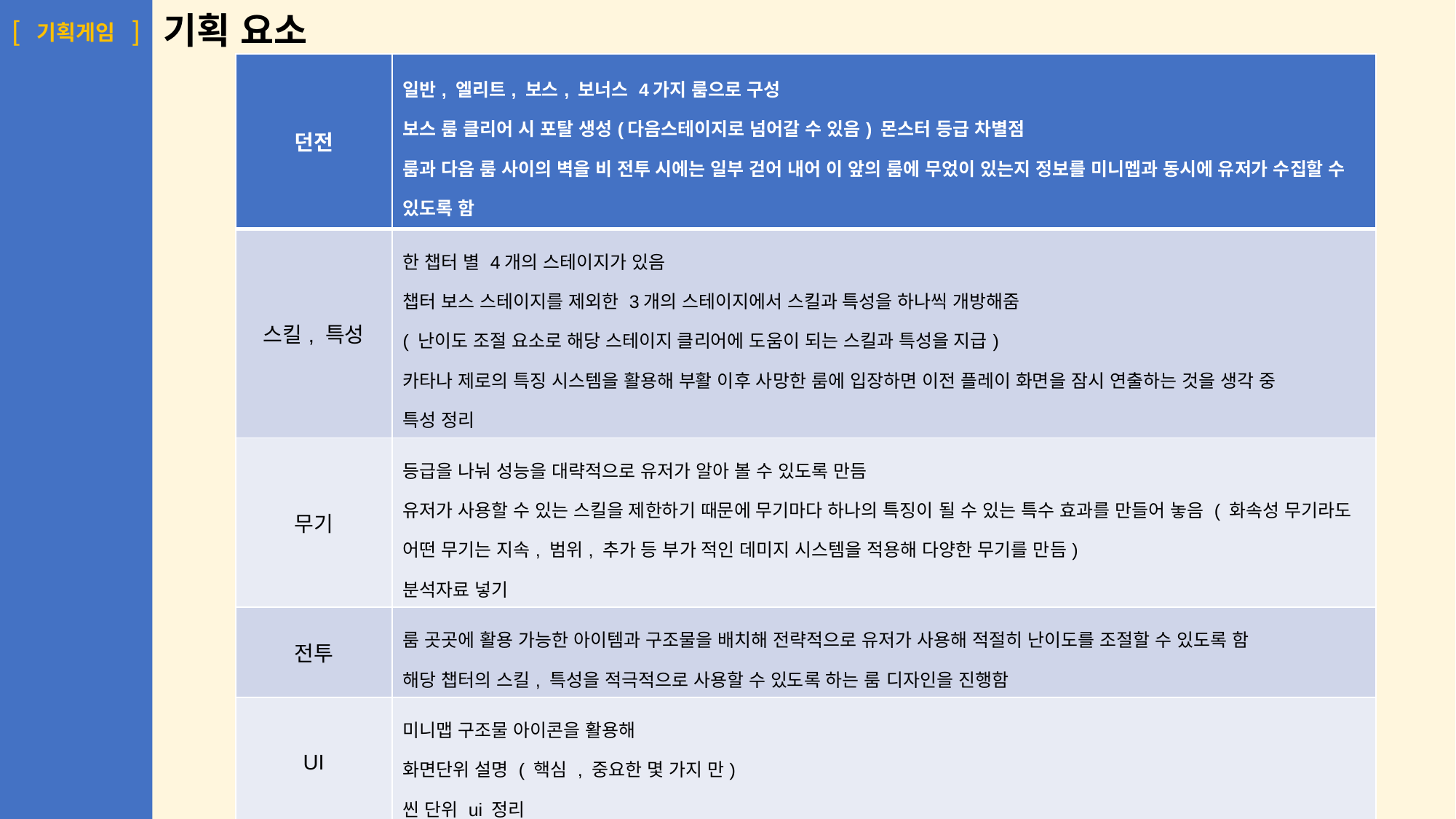

# 기획 요소
| 던전 | 일반, 엘리트, 보스, 보너스 4가지 룸으로 구성 보스 룸 클리어 시 포탈 생성(다음스테이지로 넘어갈 수 있음) 몬스터 등급 차별점 룸과 다음 룸 사이의 벽을 비 전투 시에는 일부 걷어 내어 이 앞의 룸에 무었이 있는지 정보를 미니멥과 동시에 유저가 수집할 수 있도록 함 |
| --- | --- |
| 스킬, 특성 | 한 챕터 별 4개의 스테이지가 있음 챕터 보스 스테이지를 제외한 3개의 스테이지에서 스킬과 특성을 하나씩 개방해줌 ( 난이도 조절 요소로 해당 스테이지 클리어에 도움이 되는 스킬과 특성을 지급) 카타나 제로의 특징 시스템을 활용해 부활 이후 사망한 룸에 입장하면 이전 플레이 화면을 잠시 연출하는 것을 생각 중 특성 정리 |
| 무기 | 등급을 나눠 성능을 대략적으로 유저가 알아 볼 수 있도록 만듬 유저가 사용할 수 있는 스킬을 제한하기 때문에 무기마다 하나의 특징이 될 수 있는 특수 효과를 만들어 놓음 ( 화속성 무기라도 어떤 무기는 지속, 범위, 추가 등 부가 적인 데미지 시스템을 적용해 다양한 무기를 만듬) 분석자료 넣기 |
| 전투 | 룸 곳곳에 활용 가능한 아이템과 구조물을 배치해 전략적으로 유저가 사용해 적절히 난이도를 조절할 수 있도록 함 해당 챕터의 스킬, 특성을 적극적으로 사용할 수 있도록 하는 룸 디자인을 진행함 |
| UI | 미니맵 구조물 아이콘을 활용해 화면단위 설명 ( 핵심 , 중요한 몇 가지 만) 씬 단위 ui 정리 |
| 캐릭터 | 체력시스템이 있어 일정량의 데미지를 받아 체력이 0이 되면 사망하도록 함 생명 시스템으로 3번의 횟수로 스테이지 시작 룸에 부활함 (이때 진행했던 룸 정보를 유지, 3번 이상 사망 시 룸의 정보를 초기화 시킴) |
| 룸디자인 | 어떻게 만들것인가? |
|  | 스테이지 진행 정보 실시간 저장 플레이 타임 고려한 난이도 조절 ( 1:30 ~ 2:30 ) 플레이 타임(난이도 조절 요소)을(를) 고려한 던전 구성 자료 정리 |
|  | 카나타 제로 스킬 슬로우 모션 ( 게임 매니저 활용 ) “ 게임 매니저 활용 방식 \*\* 어떤 방식인지 상세하게 내 게임의 시스템에 적용할 방식 정리 )) 최대한 전투 부분에 |
|  | 핵심인 전투에 대한 정리가없음 스테이지를 구성하는 룸을 생성하는 방식 타일 당 몬스터 수 방식 / 스테이지별 불러올 몬스터 지정 엘리트 몬스터의 경우 타일값을 다른 몬스터보다 높게 ( 밸런스 조절용 ) |
|  | 플레이 전체 과정을 정리 : 플레이(화면)를 통한 요소의 존재 이유 기획 게임과 연관성을 정리 못함 |